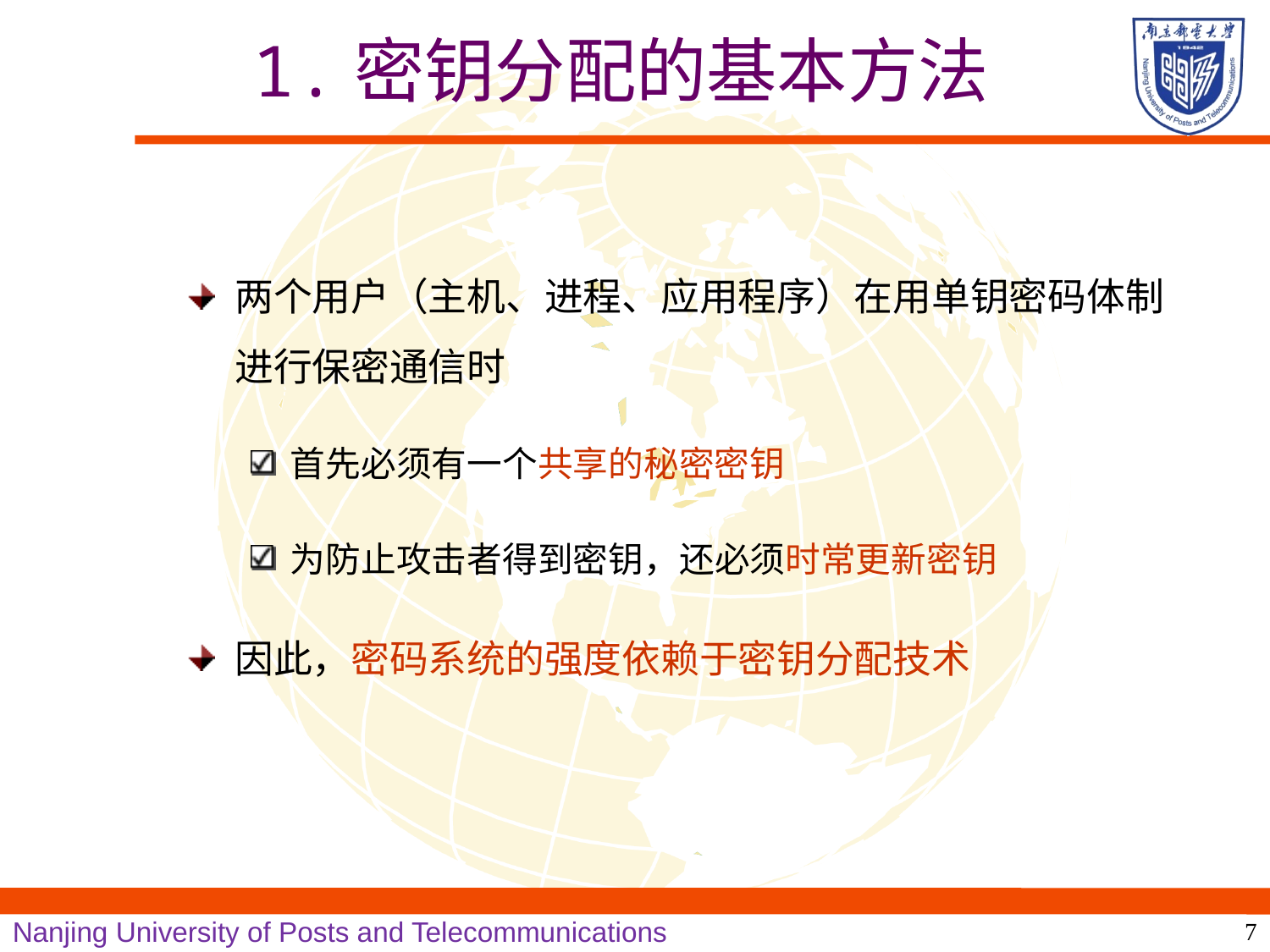

# 1.密钥分配的基本方法
两个用户（主机、进程、应用程序）在用单钥密码体制进行保密通信时
首先必须有一个共享的秘密密钥
为防止攻击者得到密钥，还必须时常更新密钥
因此，密码系统的强度依赖于密钥分配技术
7